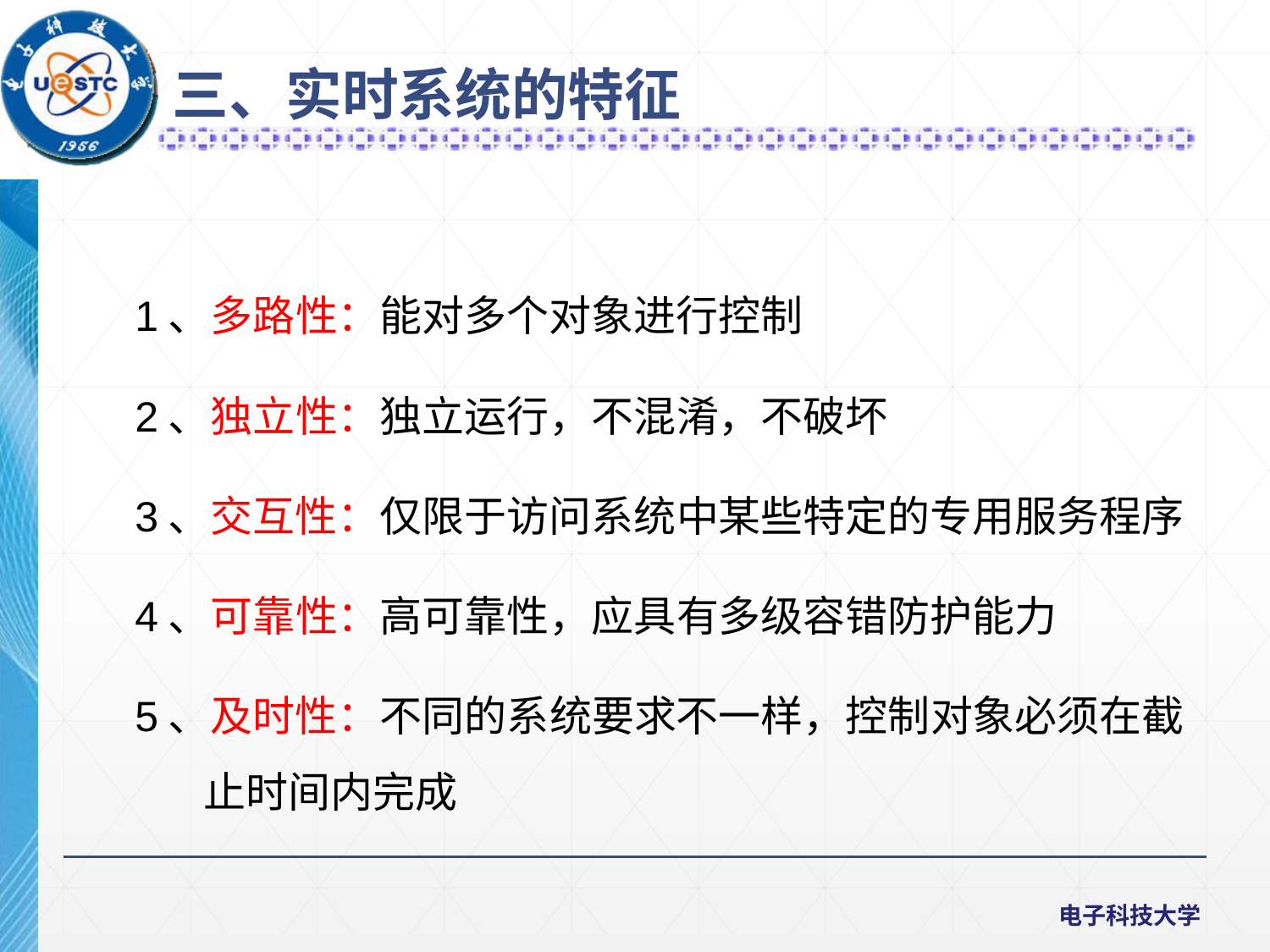

三、实时系统的特征
1、多路性：能对多个对象进行控制
2、独立性：独立运行，不混淆，不破坏
3、交互性：仅限于访问系统中某些特定的专用服务程序
4、可靠性：高可靠性，应具有多级容错防护能力
5、及时性：不同的系统要求不一样，控制对象必须在截止时间内完成